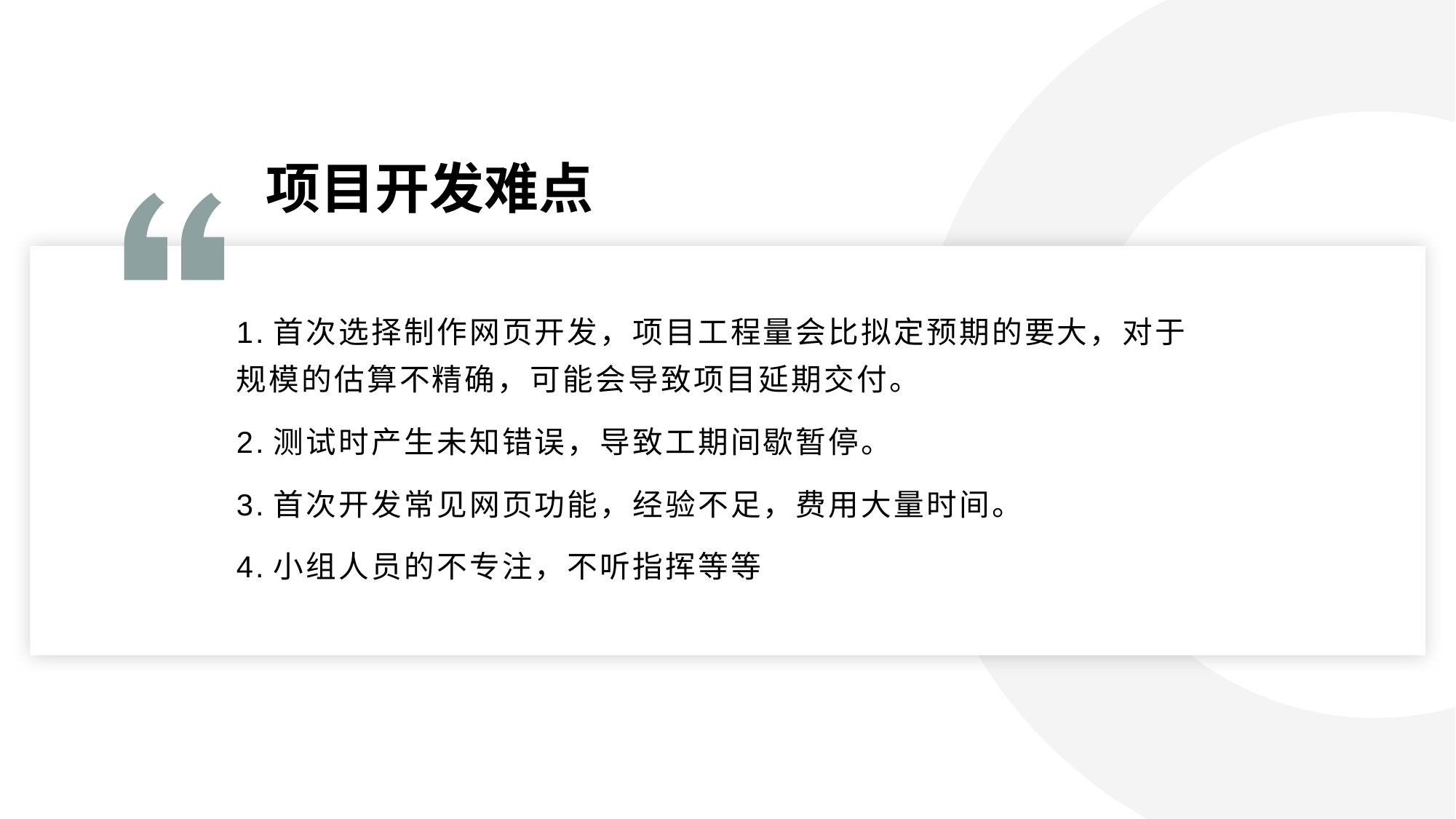

项目开发难点

1.首次选择制作网页开发，项目工程量会比拟定预期的要大，对于规模的估算不精确，可能会导致项目延期交付。
2.测试时产生未知错误，导致工期间歇暂停。
3.首次开发常见网页功能，经验不足，费用大量时间。
4.小组人员的不专注，不听指挥等等